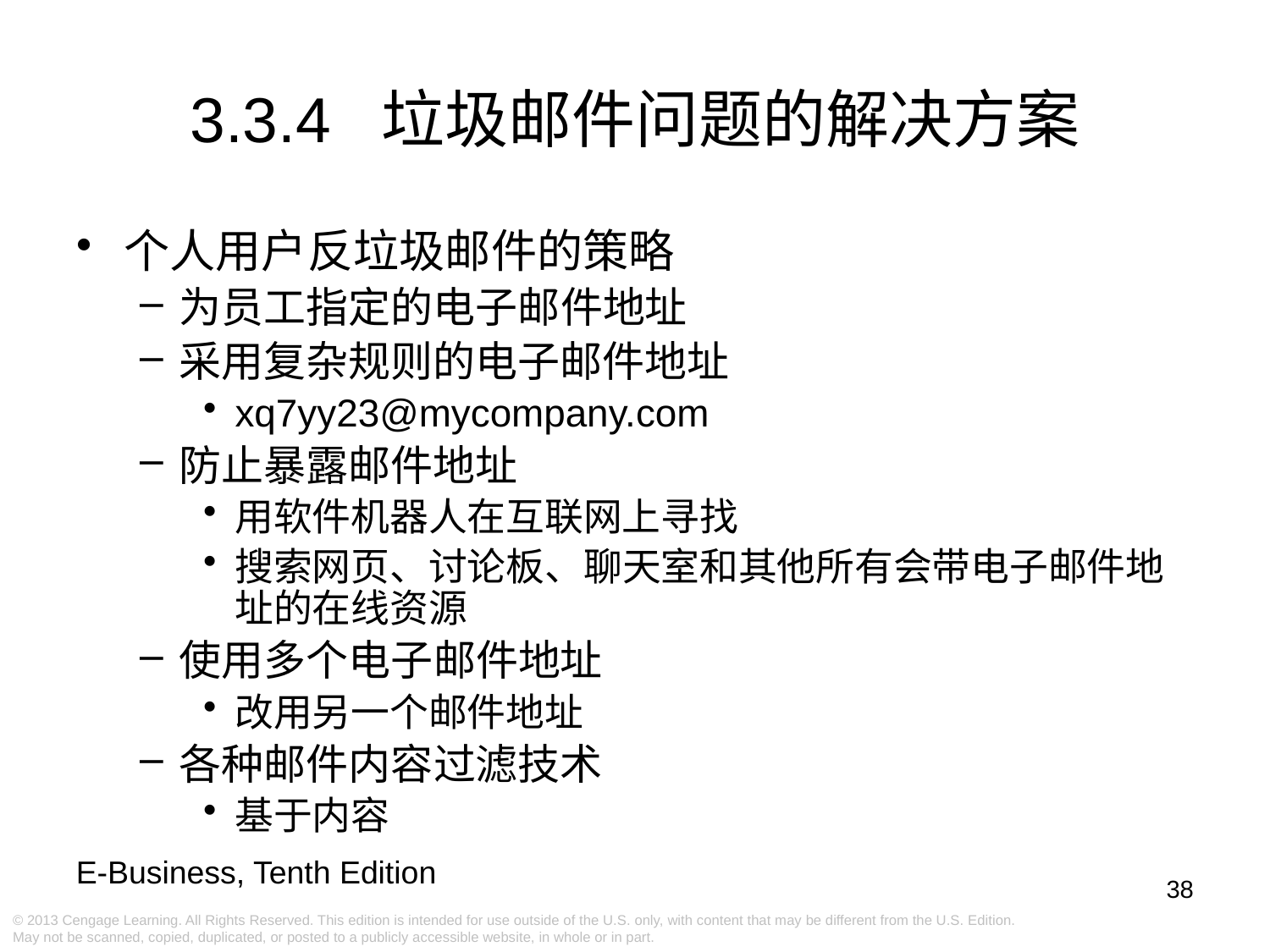

3.3.4  垃圾邮件问题的解决方案
个人用户反垃圾邮件的策略
为员工指定的电子邮件地址
采用复杂规则的电子邮件地址
xq7yy23@mycompany.com
防止暴露邮件地址
用软件机器人在互联网上寻找
搜索网页、讨论板、聊天室和其他所有会带电子邮件地址的在线资源
使用多个电子邮件地址
改用另一个邮件地址
各种邮件内容过滤技术
基于内容
38